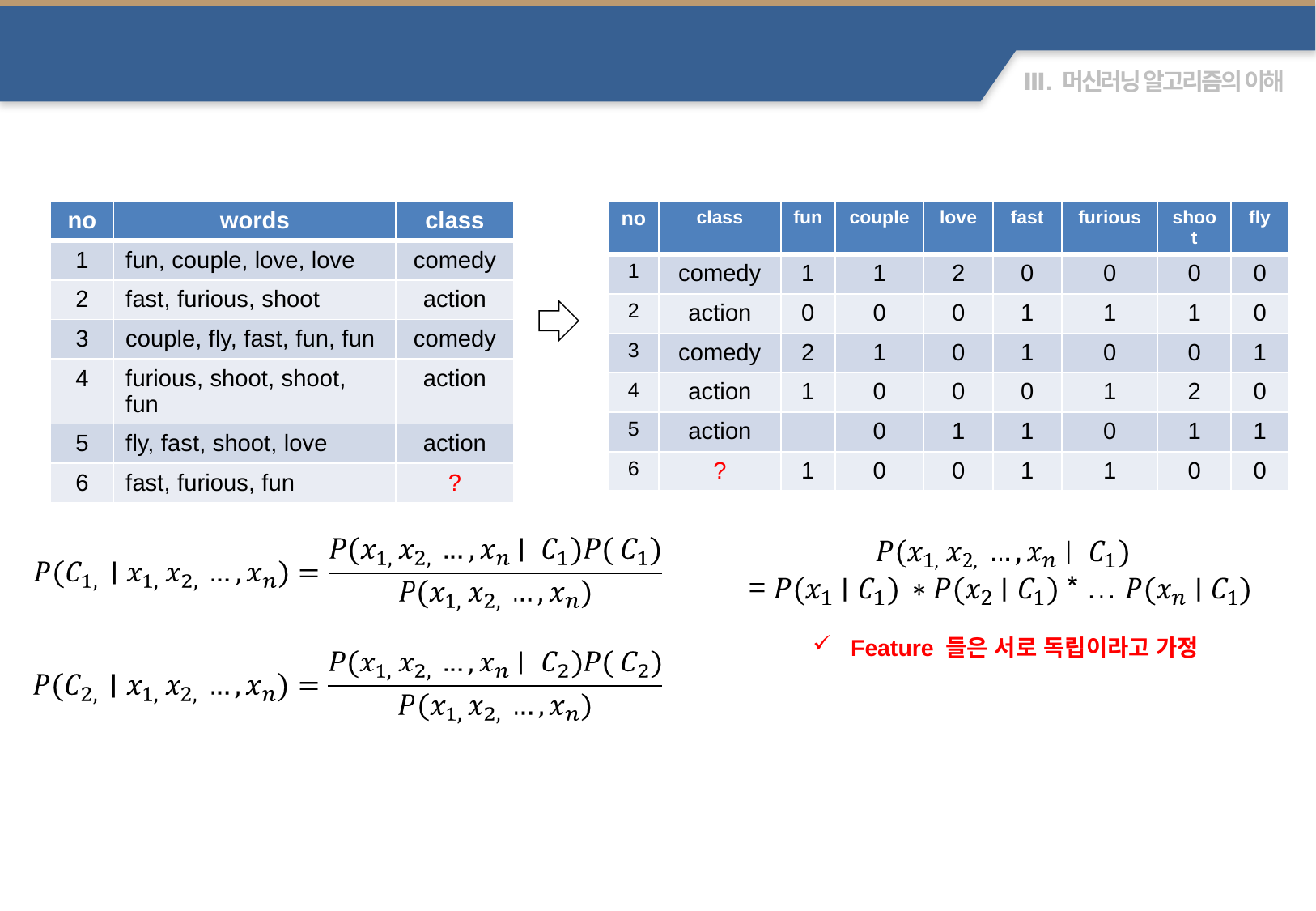

Naïve Bayesian
| no | words | class |
| --- | --- | --- |
| 1 | fun, couple, love, love | comedy |
| 2 | fast, furious, shoot | action |
| 3 | couple, fly, fast, fun, fun | comedy |
| 4 | furious, shoot, shoot, fun | action |
| 5 | fly, fast, shoot, love | action |
| 6 | fast, furious, fun | ? |
| no | class | fun | couple | love | fast | furious | shoot | fly |
| --- | --- | --- | --- | --- | --- | --- | --- | --- |
| 1 | comedy | 1 | 1 | 2 | 0 | 0 | 0 | 0 |
| 2 | action | 0 | 0 | 0 | 1 | 1 | 1 | 0 |
| 3 | comedy | 2 | 1 | 0 | 1 | 0 | 0 | 1 |
| 4 | action | 1 | 0 | 0 | 0 | 1 | 2 | 0 |
| 5 | action |  | 0 | 1 | 1 | 0 | 1 | 1 |
| 6 | ? | 1 | 0 | 0 | 1 | 1 | 0 | 0 |

Feature 들은 서로 독립이라고 가정